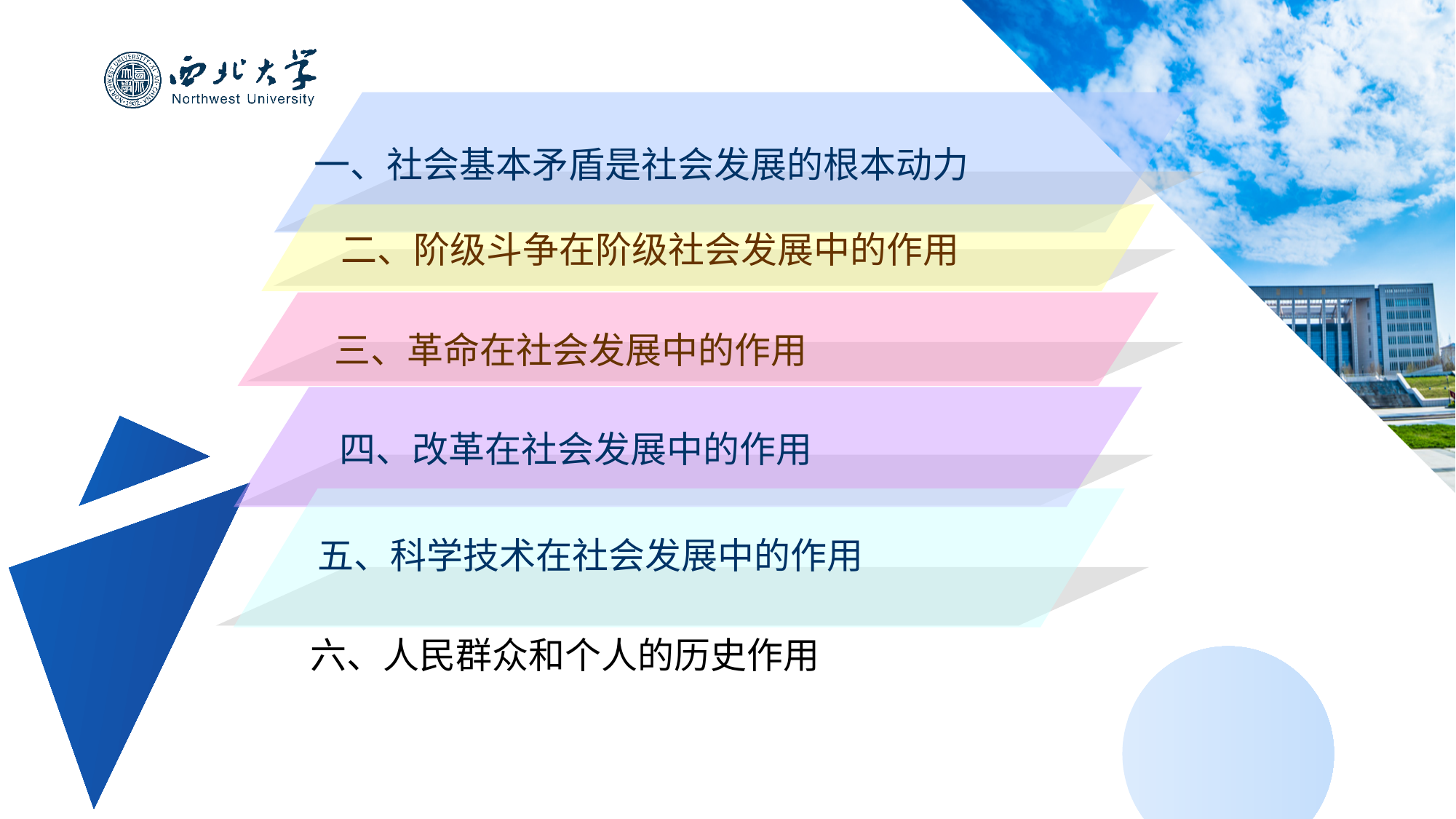

一、社会基本矛盾是社会发展的根本动力

    二、阶级斗争在阶级社会发展中的作用

    三、革命在社会发展中的作用

       四、改革在社会发展中的作用

        五、科学技术在社会发展中的作用

六、人民群众和个人的历史作用